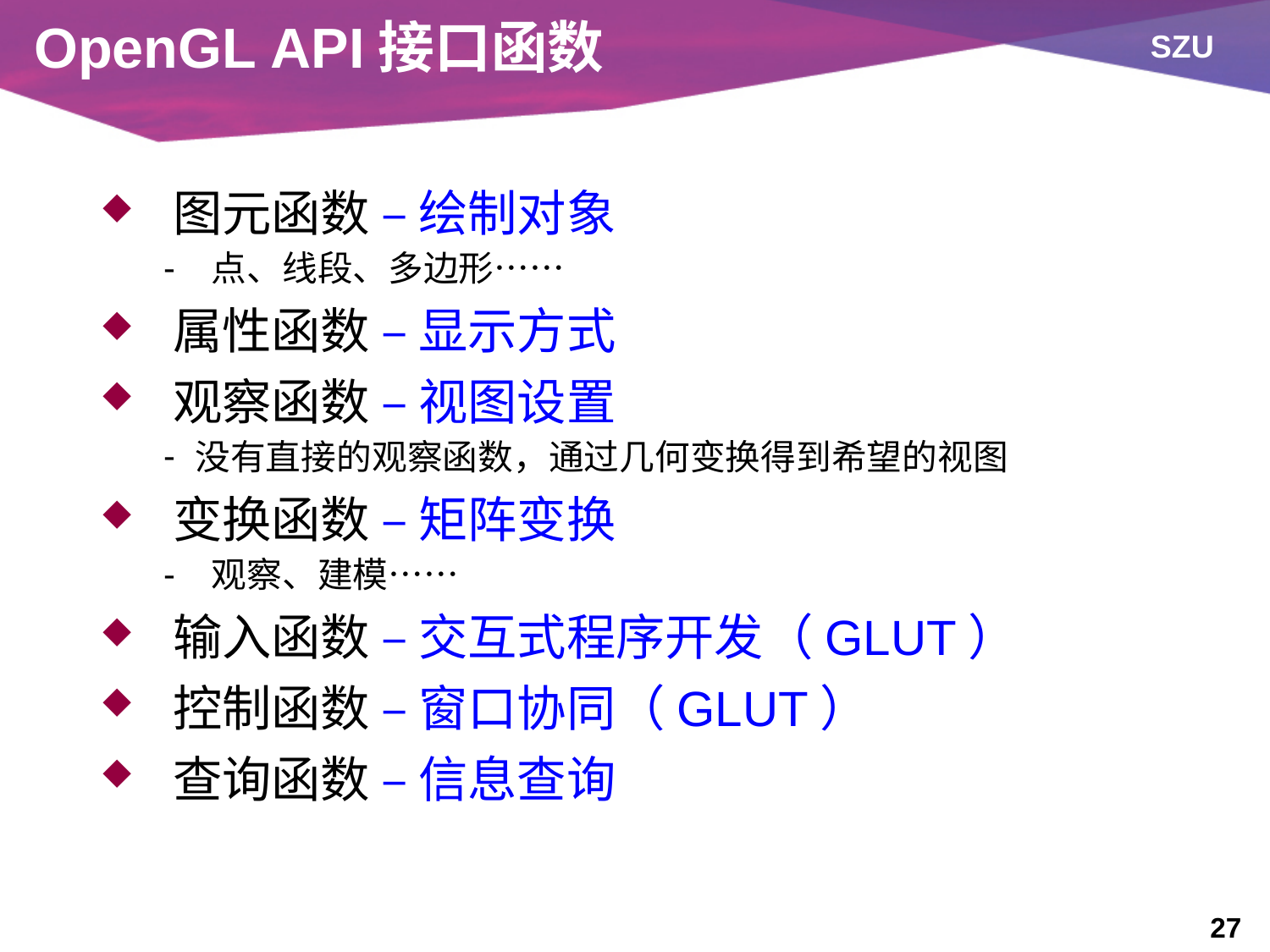

# OpenGL API接口函数
 图元函数 – 绘制对象
 点、线段、多边形……
 属性函数 – 显示方式
 观察函数 – 视图设置
没有直接的观察函数，通过几何变换得到希望的视图
 变换函数 – 矩阵变换
 观察、建模……
 输入函数 – 交互式程序开发（GLUT）
 控制函数 – 窗口协同（GLUT）
 查询函数 – 信息查询

27